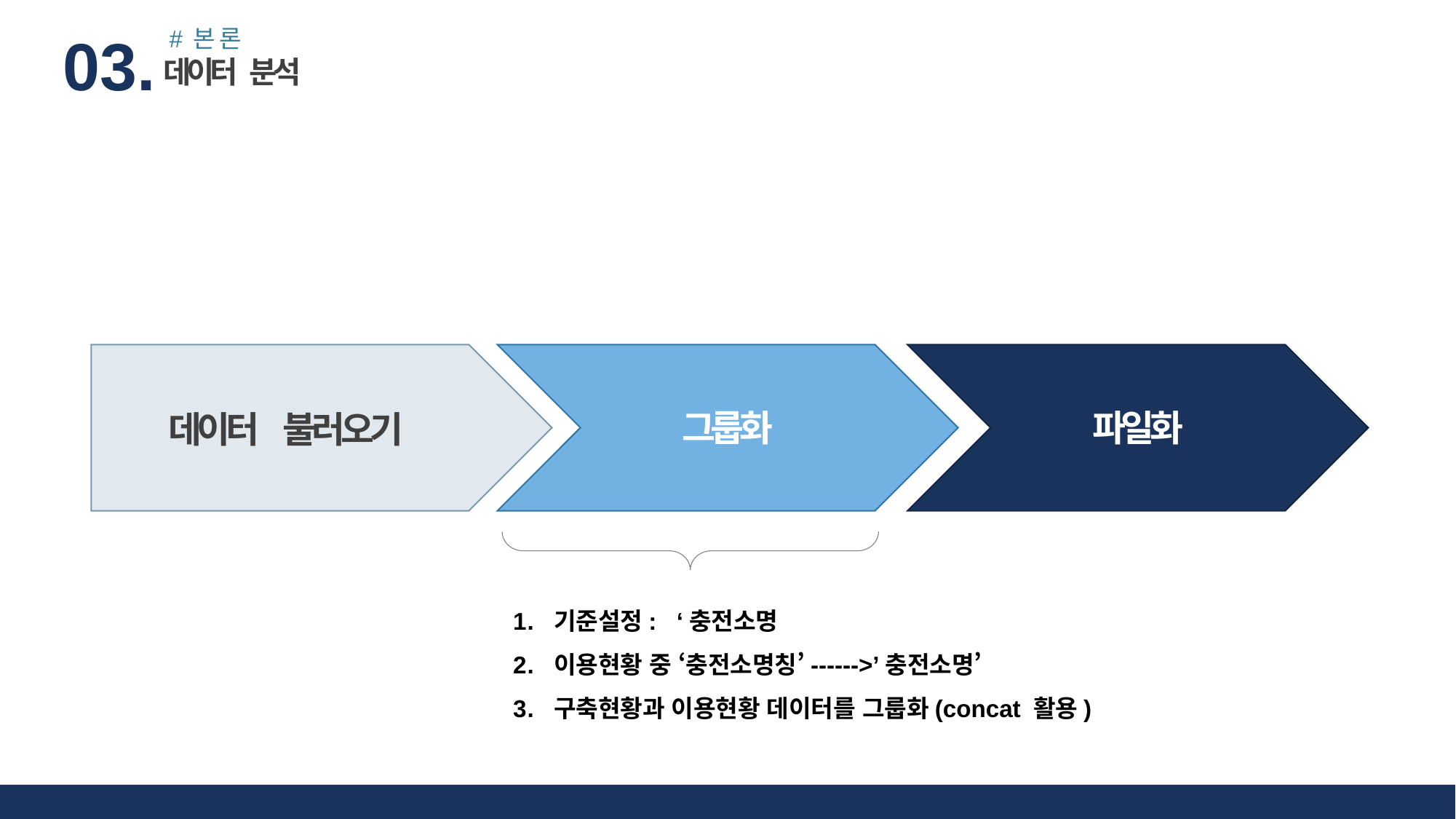

#본론
03.
데이터    분석

그룹화
파일화
데이터     불러오기
기준설정:   ‘충전소명

이용현황 중 ‘충전소명칭’------>’충전소명’

구축현황과 이용현황 데이터를 그룹화(concat 활용)